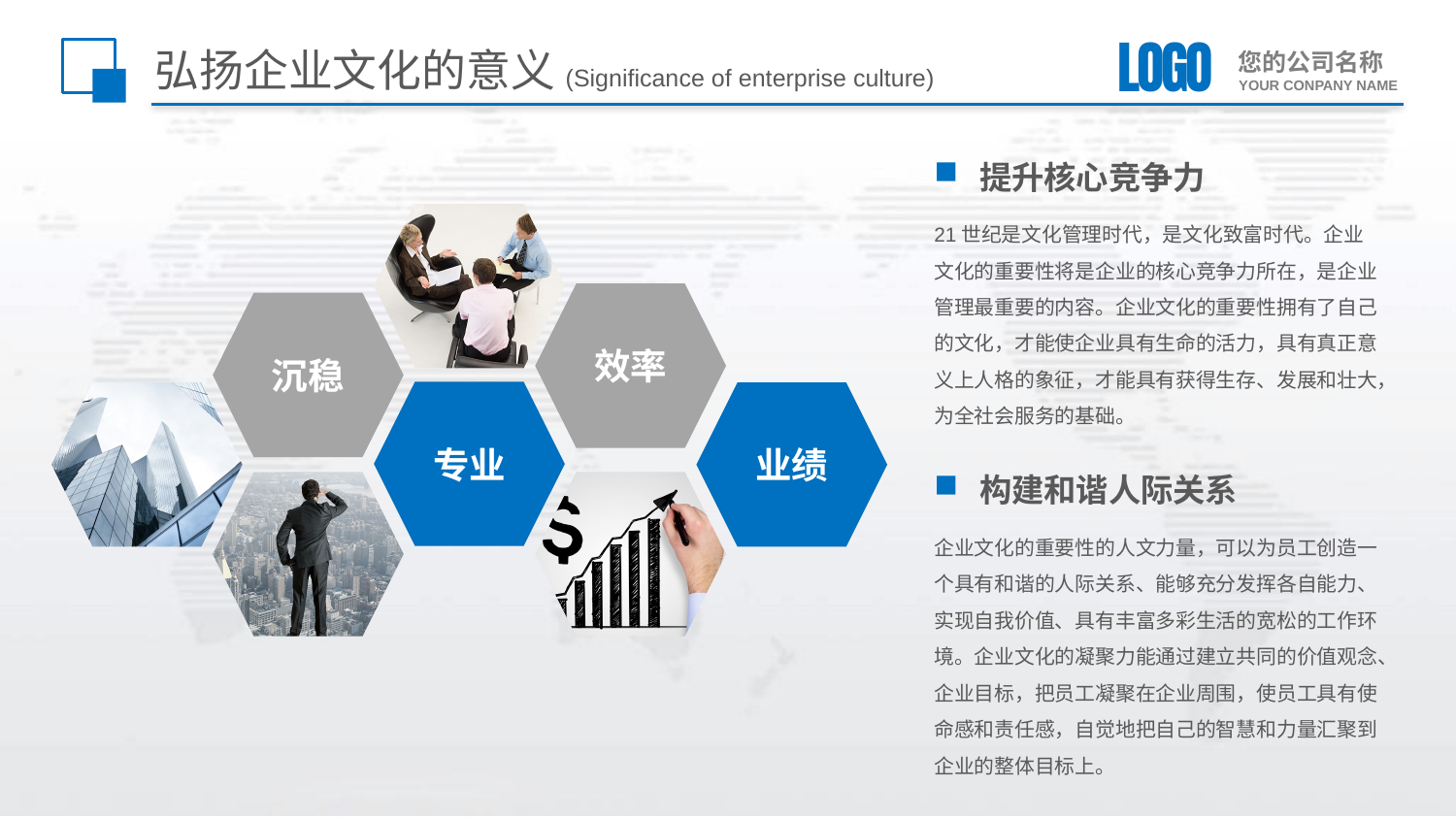

# 弘扬企业文化的意义(Significance of enterprise culture)
提升核心竞争力
21世纪是文化管理时代，是文化致富时代。企业文化的重要性将是企业的核心竞争力所在，是企业管理最重要的内容。企业文化的重要性拥有了自己的文化，才能使企业具有生命的活力，具有真正意义上人格的象征，才能具有获得生存、发展和壮大，为全社会服务的基础。

效率
沉稳
专业

业绩
构建和谐人际关系

企业文化的重要性的人文力量，可以为员工创造一个具有和谐的人际关系、能够充分发挥各自能力、实现自我价值、具有丰富多彩生活的宽松的工作环境。企业文化的凝聚力能通过建立共同的价值观念、企业目标，把员工凝聚在企业周围，使员工具有使命感和责任感，自觉地把自己的智慧和力量汇聚到企业的整体目标上。